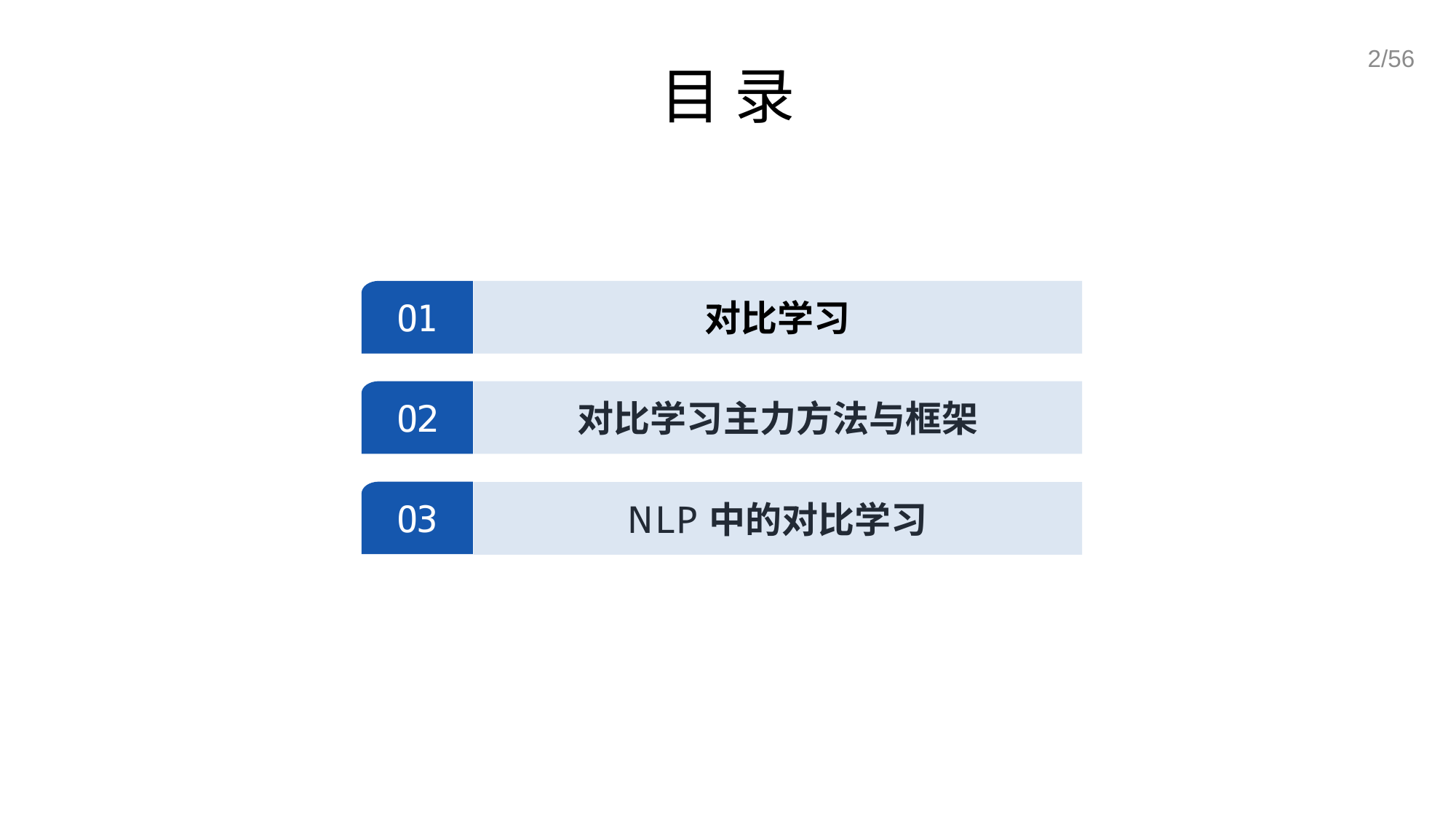

2/56
目 录
01
对比学习
02
对比学习主力方法与框架
03
NLP中的对比学习